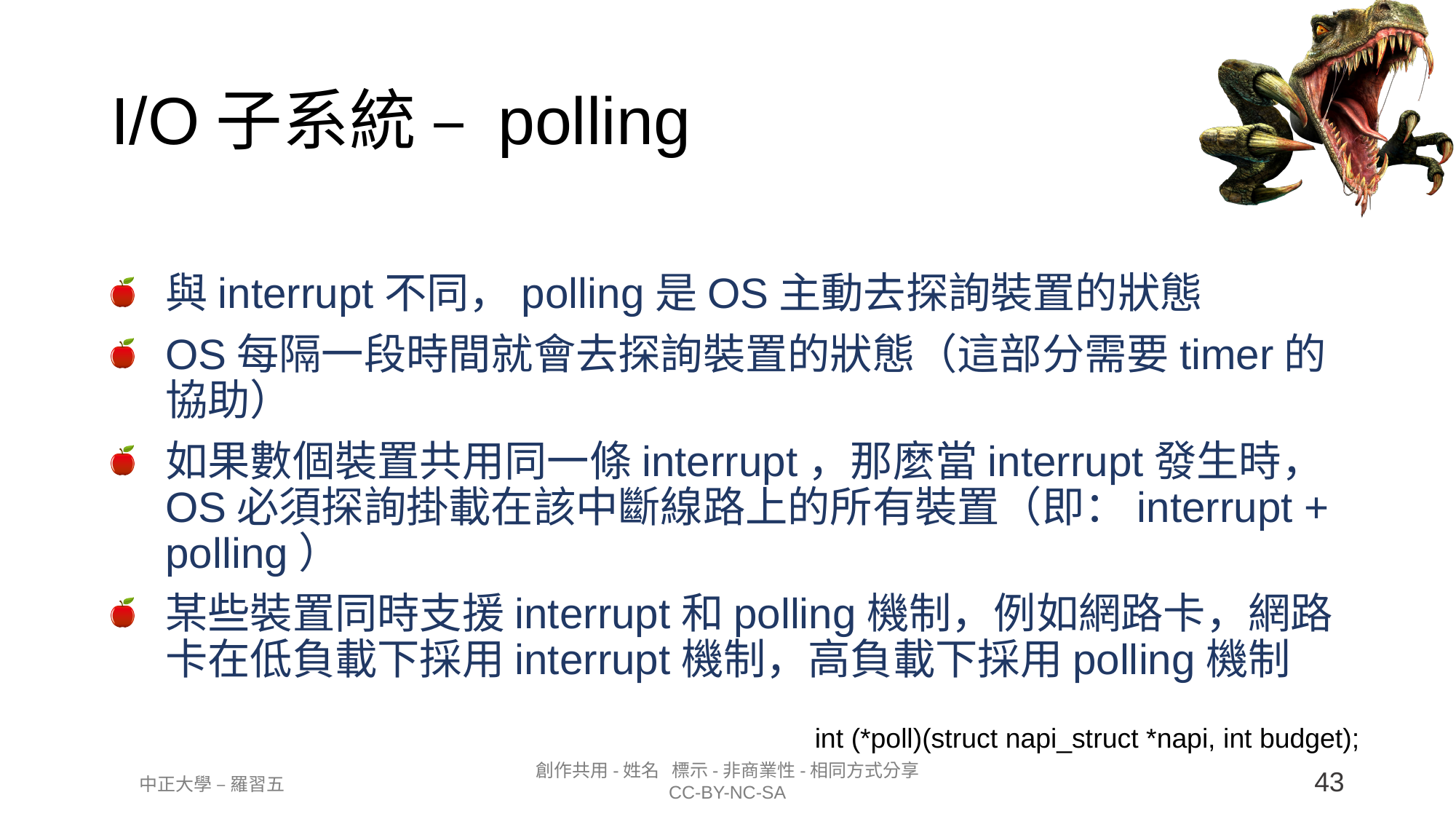

# I/O子系統 – polling
與interrupt不同，polling是OS主動去探詢裝置的狀態
OS每隔一段時間就會去探詢裝置的狀態（這部分需要timer的協助）
如果數個裝置共用同一條interrupt，那麼當interrupt發生時，OS必須探詢掛載在該中斷線路上的所有裝置（即：interrupt + polling）
某些裝置同時支援interrupt和polling機制，例如網路卡，網路卡在低負載下採用interrupt機制，高負載下採用polling機制
int (*poll)(struct napi_struct *napi, int budget);